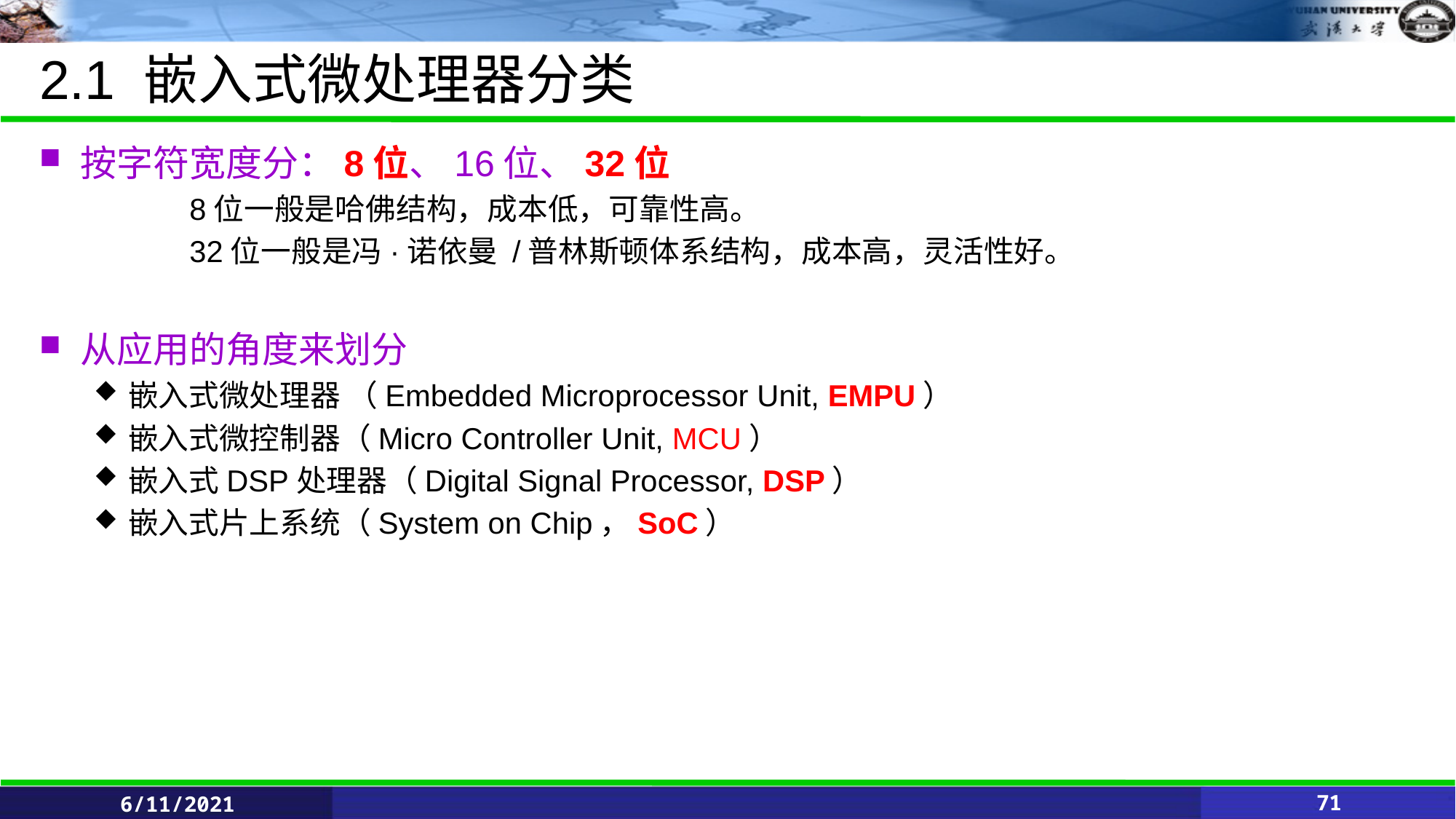

# 2.1 嵌入式微处理器分类
按字符宽度分：8位、16位、32位
		8位一般是哈佛结构，成本低，可靠性高。
		32位一般是冯·诺依曼 /普林斯顿体系结构，成本高，灵活性好。

从应用的角度来划分
嵌入式微处理器 （Embedded Microprocessor Unit, EMPU）
嵌入式微控制器（Micro Controller Unit, MCU）
嵌入式DSP处理器（Digital Signal Processor, DSP）
嵌入式片上系统（System on Chip，SoC）
6/11/2021

71